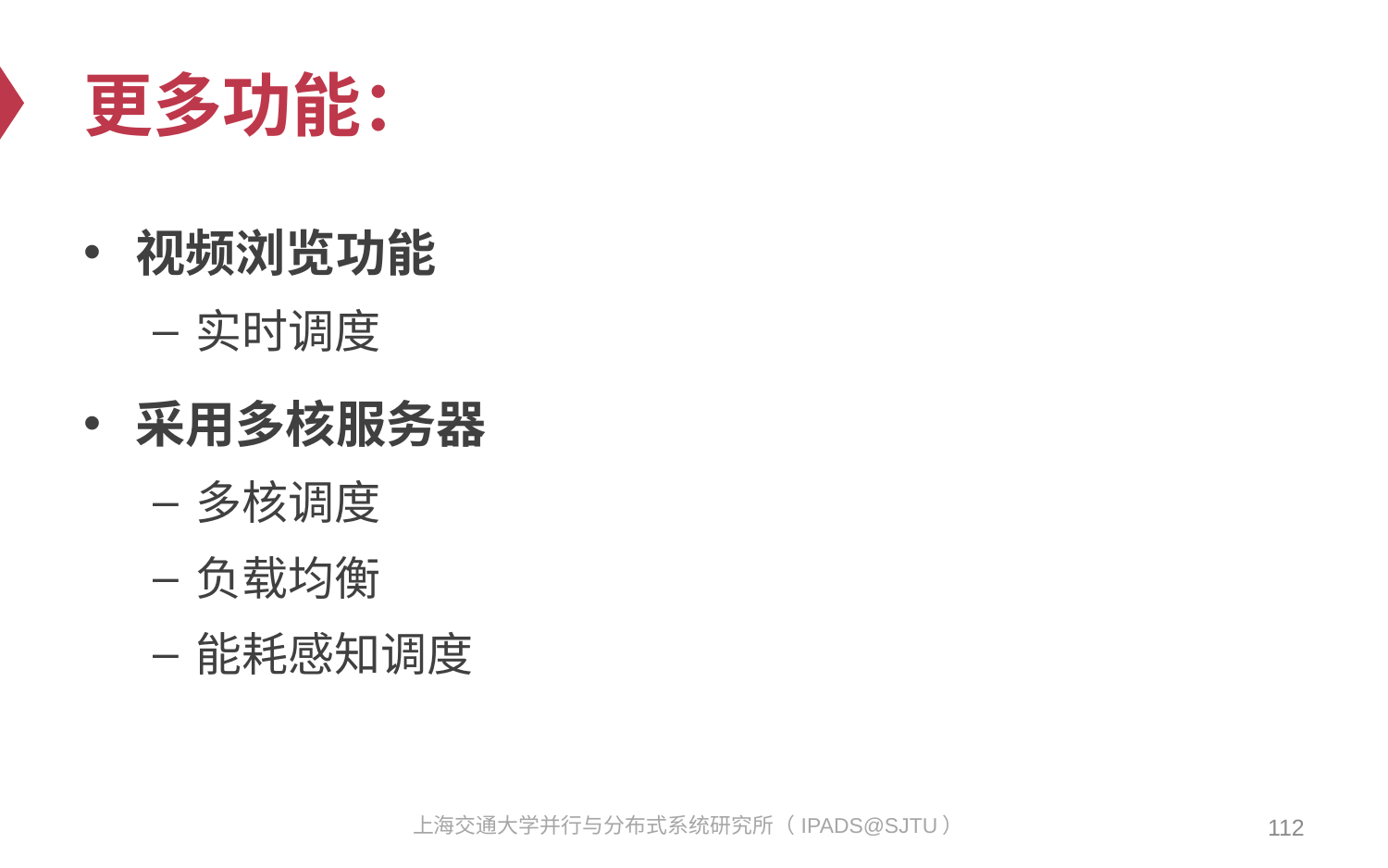

# 更多功能：
视频浏览功能
实时调度
采用多核服务器
多核调度
负载均衡
能耗感知调度

112
上海交通大学并行与分布式系统研究所（IPADS@SJTU）